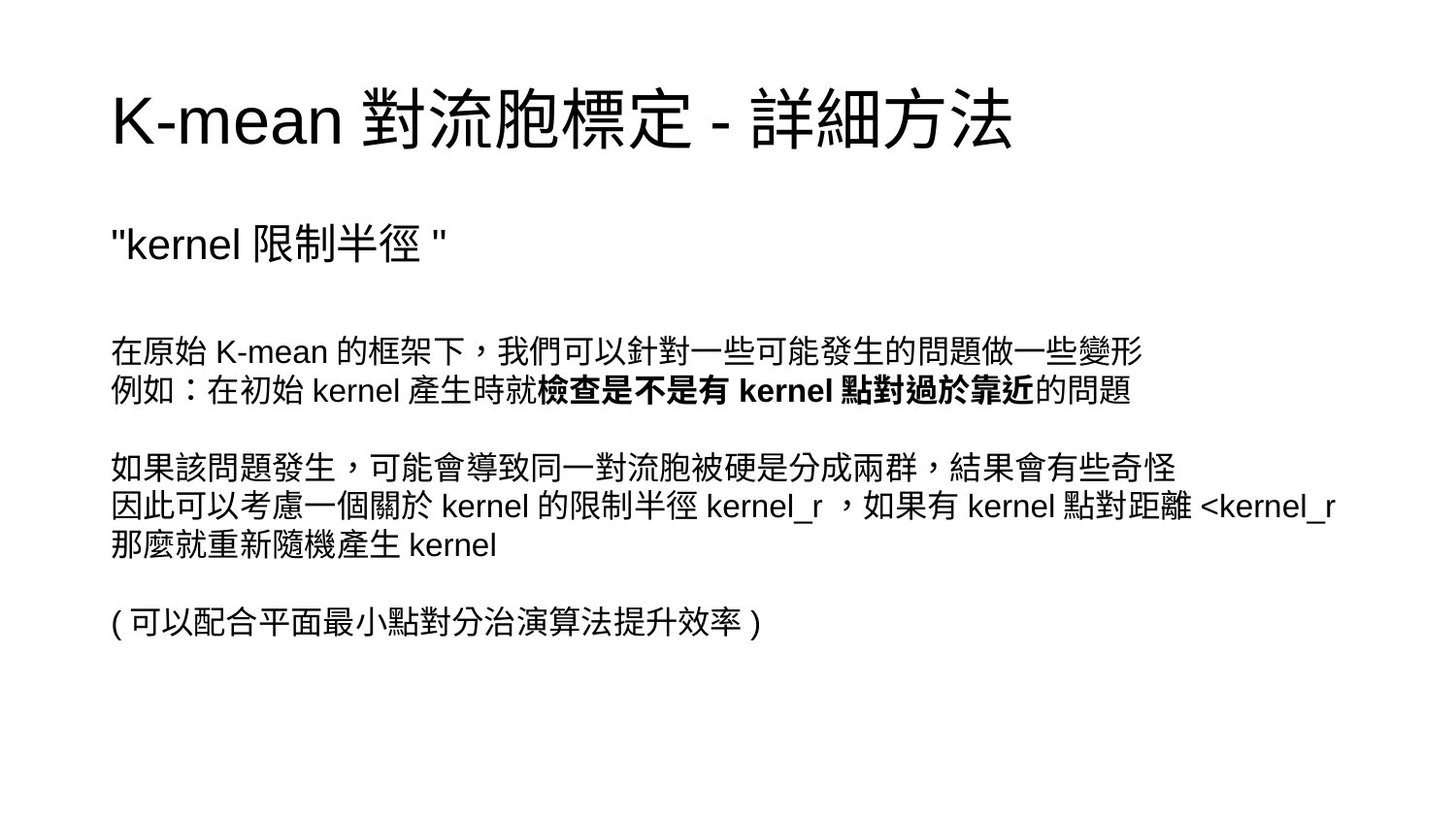

# K-mean對流胞標定-詳細方法
"kernel限制半徑"

在原始K-mean的框架下，我們可以針對一些可能發生的問題做一些變形
例如：在初始kernel產生時就檢查是不是有kernel點對過於靠近的問題

如果該問題發生，可能會導致同一對流胞被硬是分成兩群，結果會有些奇怪
因此可以考慮一個關於kernel的限制半徑kernel_r，如果有kernel點對距離<kernel_r
那麼就重新隨機產生kernel

(可以配合平面最小點對分治演算法提升效率)